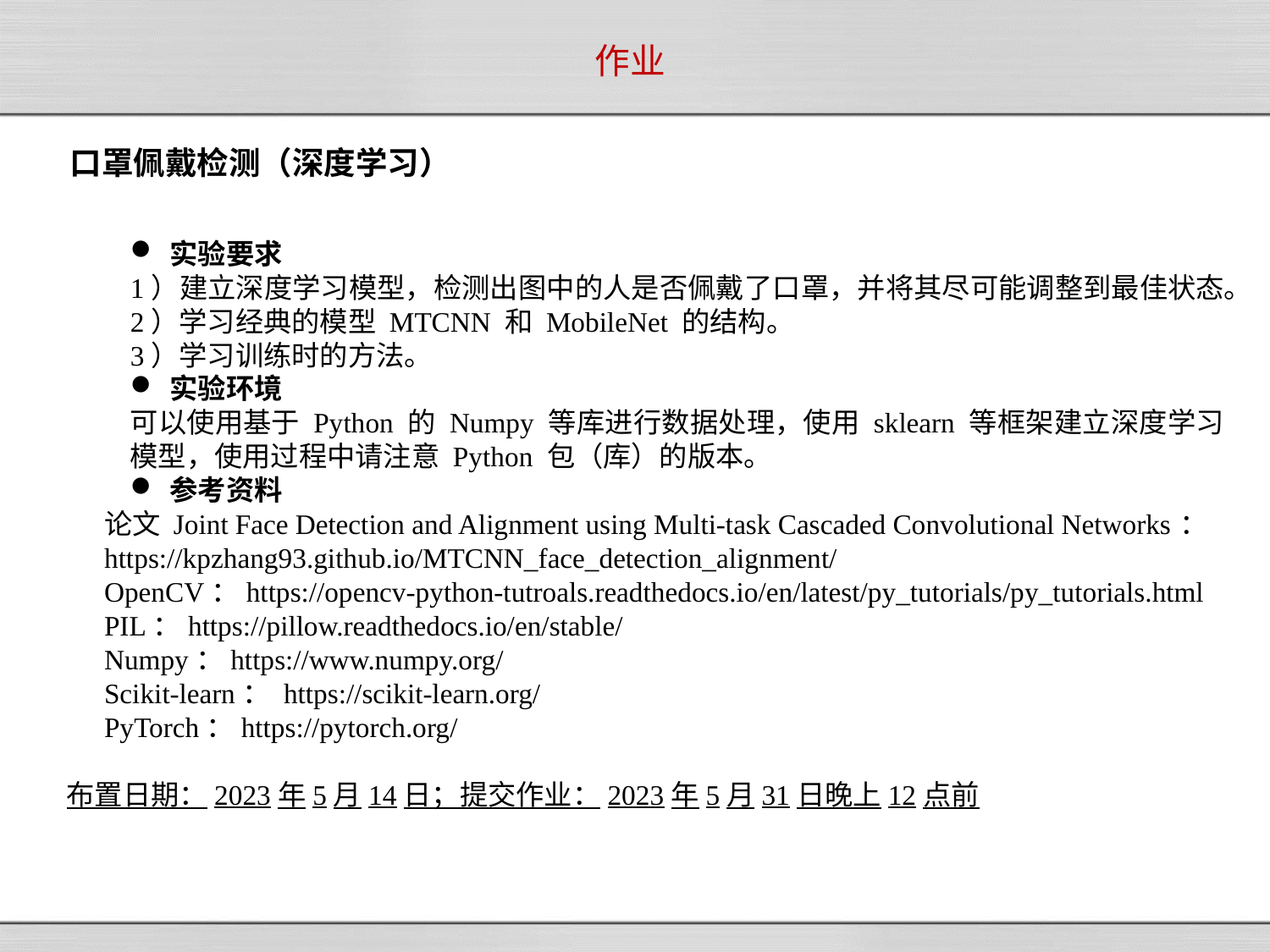

作业
口罩佩戴检测（深度学习）
实验要求
1）建立深度学习模型，检测出图中的人是否佩戴了口罩，并将其尽可能调整到最佳状态。
2）学习经典的模型 MTCNN 和 MobileNet 的结构。
3）学习训练时的方法。
实验环境
可以使用基于 Python 的 Numpy 等库进行数据处理，使用 sklearn 等框架建立深度学习模型，使用过程中请注意 Python 包（库）的版本。
参考资料
论文 Joint Face Detection and Alignment using Multi-task Cascaded Convolutional Networks：https://kpzhang93.github.io/MTCNN_face_detection_alignment/
OpenCV：https://opencv-python-tutroals.readthedocs.io/en/latest/py_tutorials/py_tutorials.html
PIL：https://pillow.readthedocs.io/en/stable/
Numpy：https://www.numpy.org/
Scikit-learn： https://scikit-learn.org/
PyTorch：https://pytorch.org/

布置日期：2023年5月14日；提交作业：2023年5月31日晚上12点前